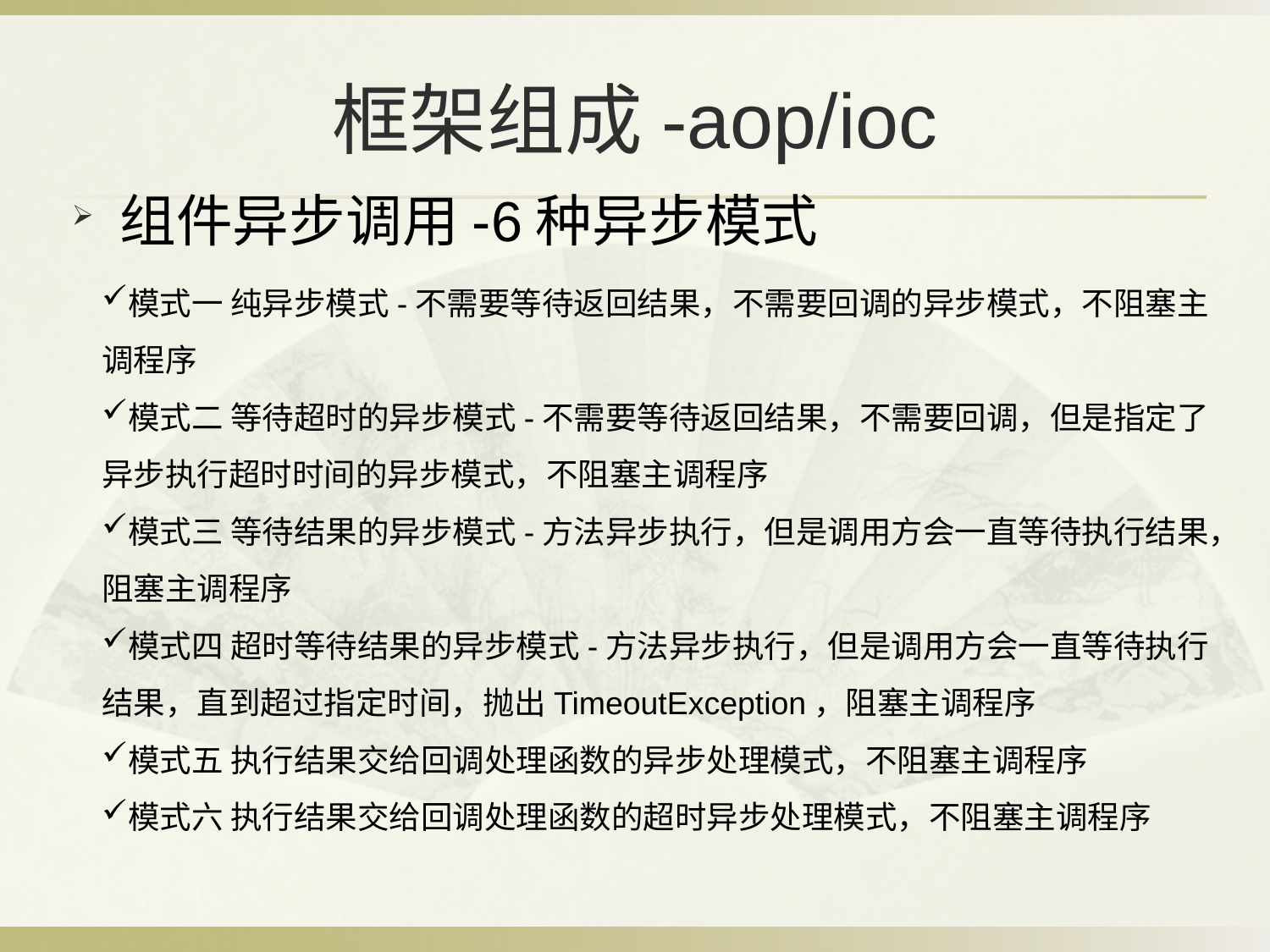

# 框架组成-aop/ioc
组件异步调用-6种异步模式
模式一 纯异步模式-不需要等待返回结果，不需要回调的异步模式，不阻塞主调程序
模式二 等待超时的异步模式-不需要等待返回结果，不需要回调，但是指定了异步执行超时时间的异步模式，不阻塞主调程序
模式三 等待结果的异步模式-方法异步执行，但是调用方会一直等待执行结果，阻塞主调程序
模式四 超时等待结果的异步模式-方法异步执行，但是调用方会一直等待执行结果，直到超过指定时间，抛出TimeoutException，阻塞主调程序
模式五 执行结果交给回调处理函数的异步处理模式，不阻塞主调程序
模式六 执行结果交给回调处理函数的超时异步处理模式，不阻塞主调程序